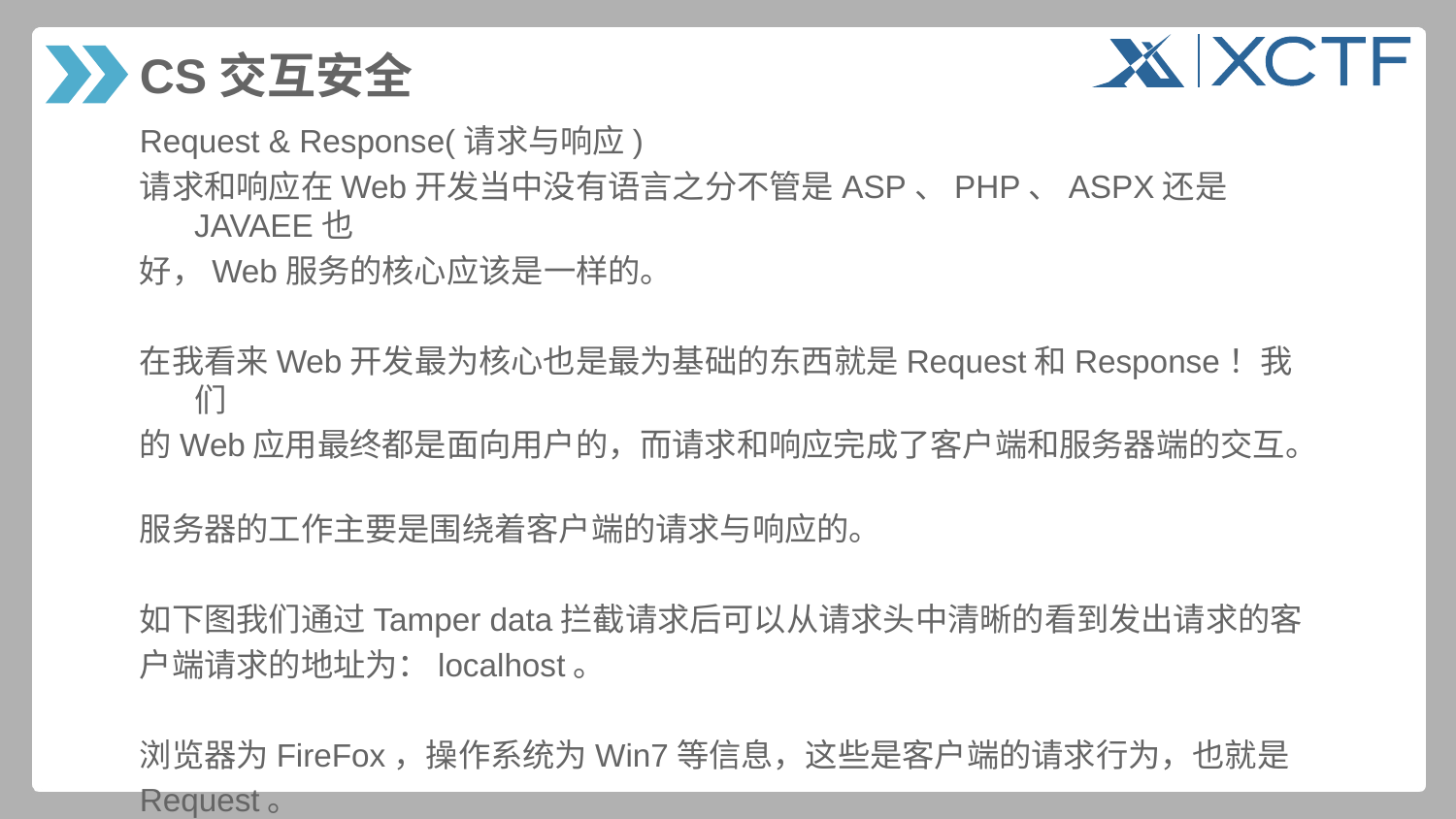

# CS交互安全
Request & Response(请求与响应)
请求和响应在Web开发当中没有语言之分不管是ASP、PHP、ASPX还是JAVAEE也
好，Web服务的核心应该是一样的。

在我看来Web开发最为核心也是最为基础的东西就是Request和Response！我们
的Web应用最终都是面向用户的，而请求和响应完成了客户端和服务器端的交互。
服务器的工作主要是围绕着客户端的请求与响应的。

如下图我们通过Tamper data拦截请求后可以从请求头中清晰的看到发出请求的客
户端请求的地址为：localhost。

浏览器为FireFox，操作系统为Win7等信息，这些是客户端的请求行为，也就是
Request。